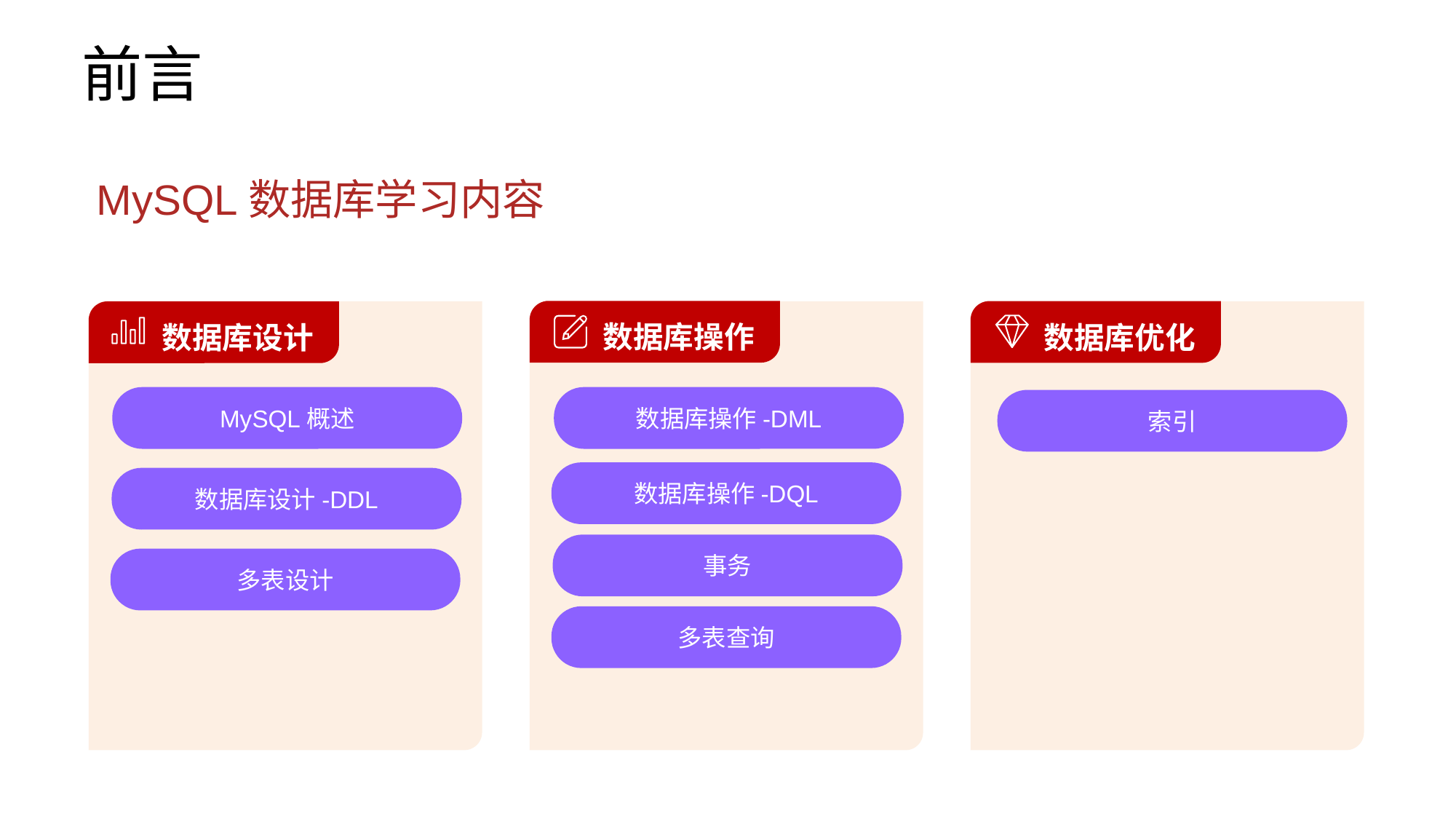

前言
MySQL数据库学习内容
         数据库操作

         数据库优化

         数据库设计

MySQL概述
数据库操作-DML
索引
数据库操作-DQL
数据库设计-DDL
事务
多表设计
多表查询